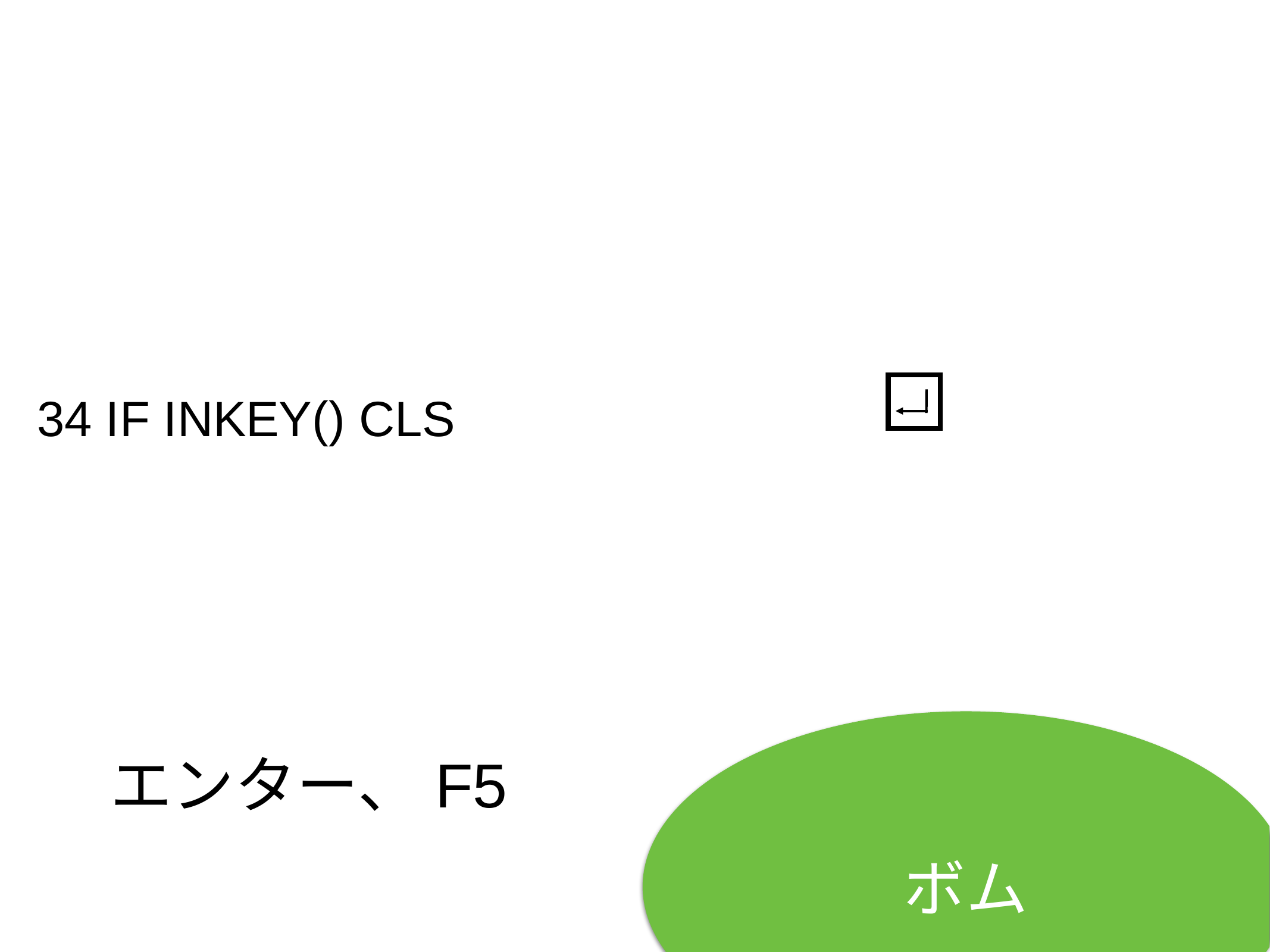

34 IF INKEY() CLS

# エンター、F5
ボム